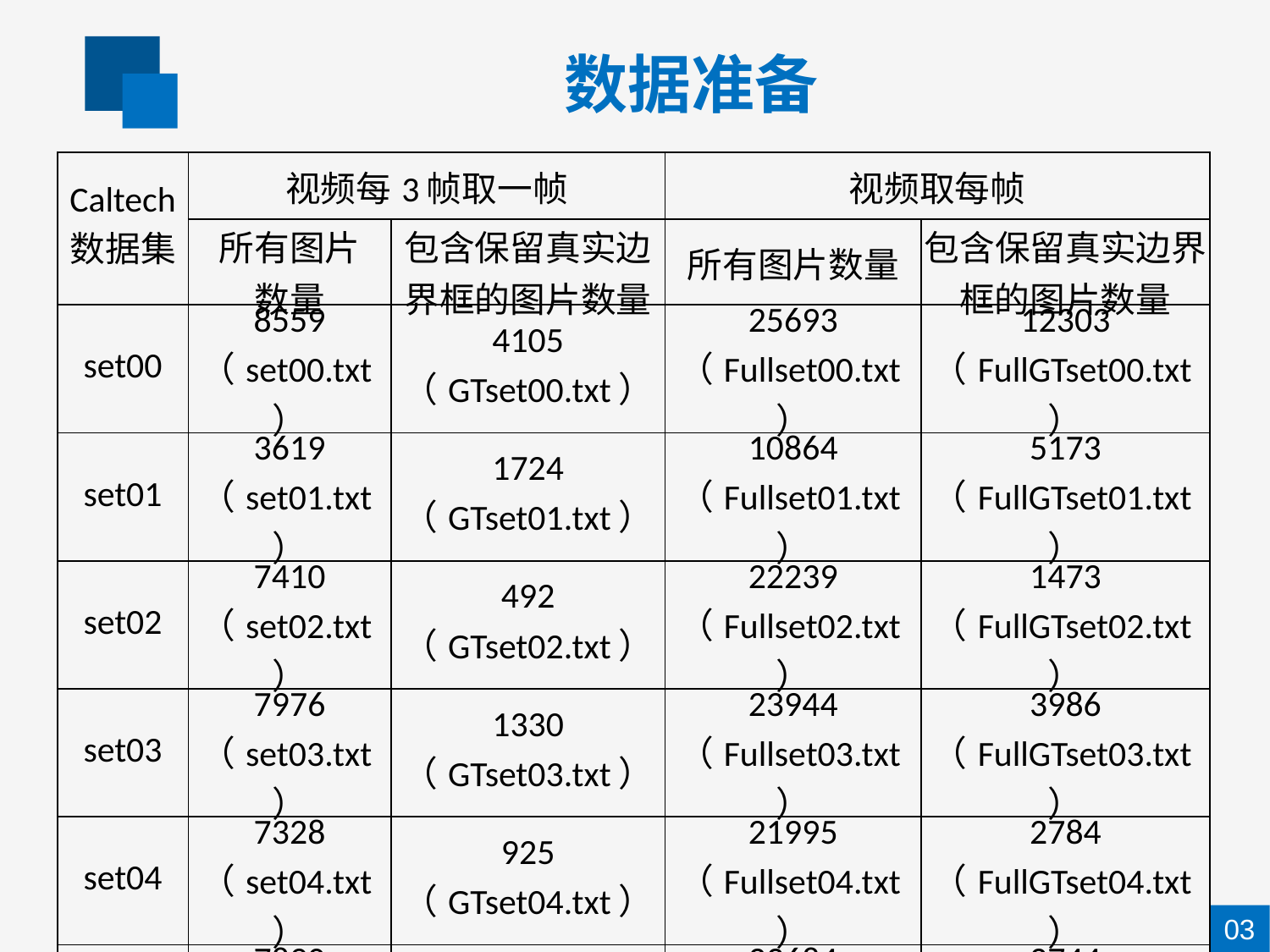

数据准备
| Caltech 数据集 | 视频每3帧取一帧 |  | 视频取每帧 |  |
| --- | --- | --- | --- | --- |
|  | 所有图片 数量 | 包含保留真实边界框的图片数量 | 所有图片数量 | 包含保留真实边界框的图片数量 |
| set00 | 8559 （set00.txt） | 4105 （GTset00.txt） | 25693 （Fullset00.txt） | 12303 （FullGTset00.txt） |
| set01 | 3619 （set01.txt） | 1724 （GTset01.txt） | 10864 （Fullset01.txt） | 5173 （FullGTset01.txt） |
| set02 | 7410 （set02.txt） | 492 （GTset02.txt） | 22239 （Fullset02.txt） | 1473 （FullGTset02.txt） |
| set03 | 7976 （set03.txt） | 1330 （GTset03.txt） | 23944 （Fullset03.txt） | 3986 （FullGTset03.txt） |
| set04 | 7328 （set04.txt） | 925 （GTset04.txt） | 21995 （Fullset04.txt） | 2784 （FullGTset04.txt） |
| set05 | 7890 （set05.txt） | 920 （GTset05.txt） | 23684 （Fullset05.txt） | 2744 （FullGTset05.txt） |
| 总计 | 42782 （train.txt） | 9496 （GTset.txt） | 128419 （Fulltrain.txt） | 28463 （FullGTset.txt） |

03